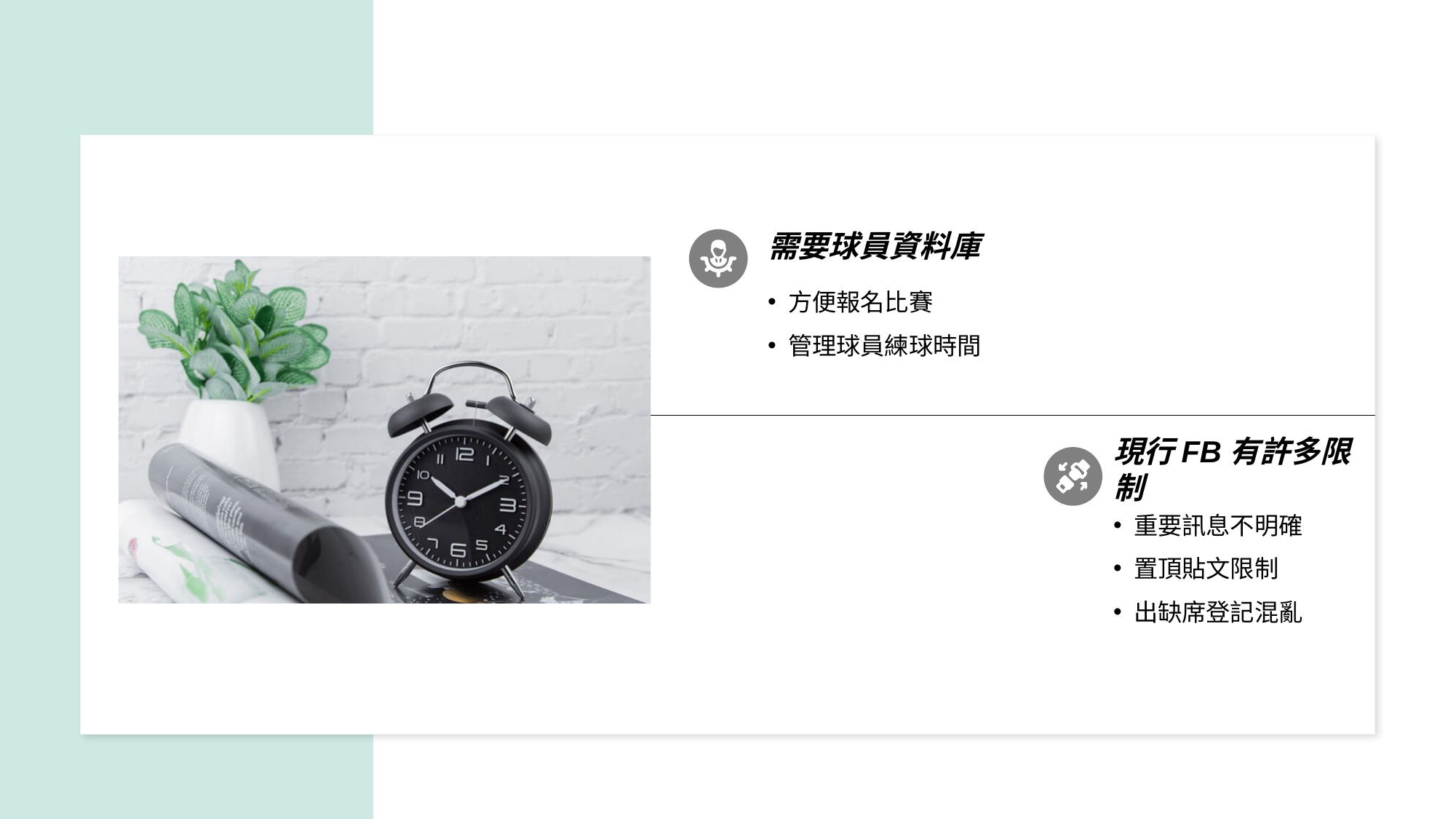

需要球員資料庫
方便報名比賽
管理球員練球時間

現行FB有許多限制
重要訊息不明確
置頂貼文限制
出缺席登記混亂